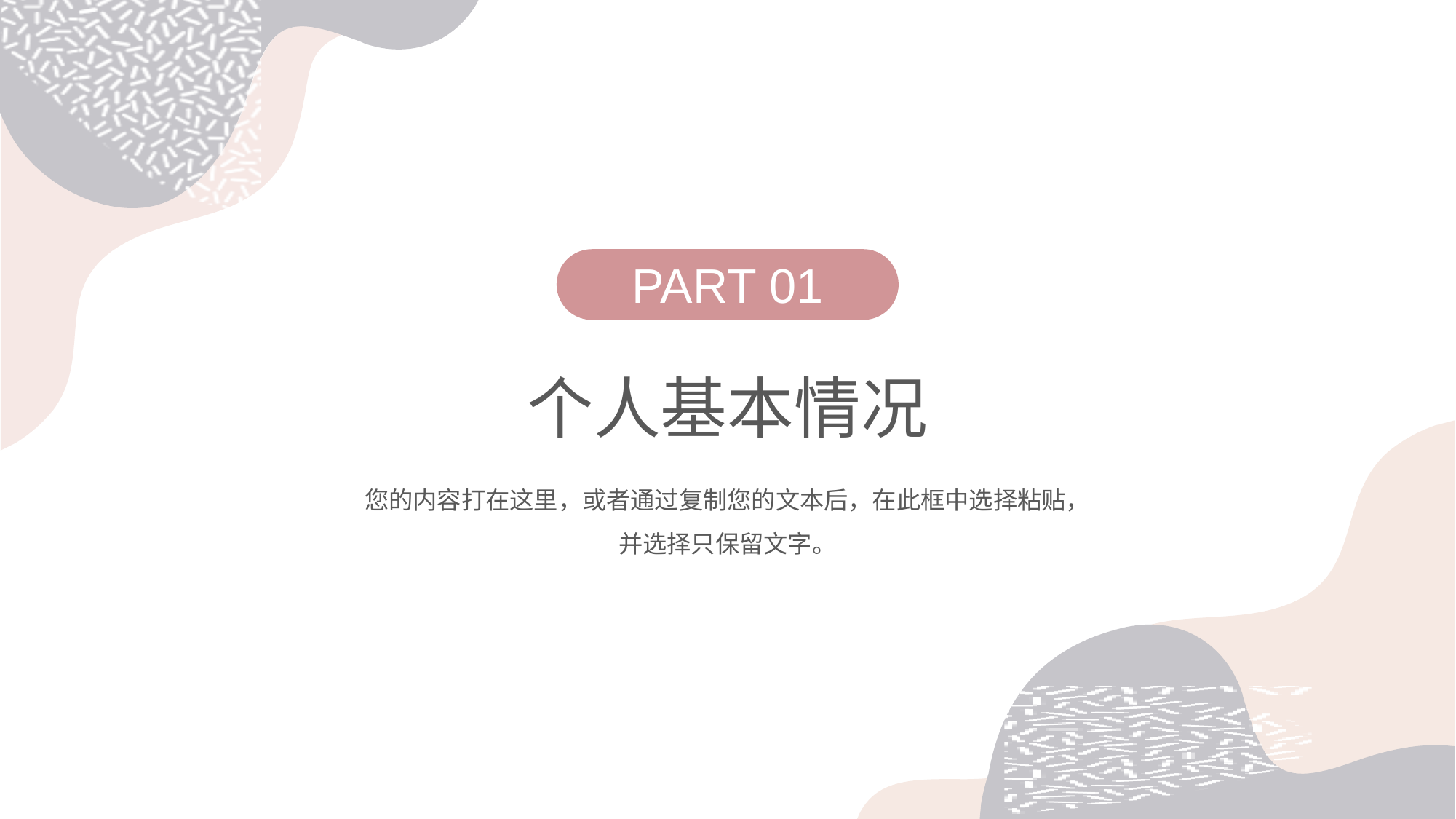

PART 01
个人基本情况
您的内容打在这里，或者通过复制您的文本后，在此框中选择粘贴，并选择只保留文字。